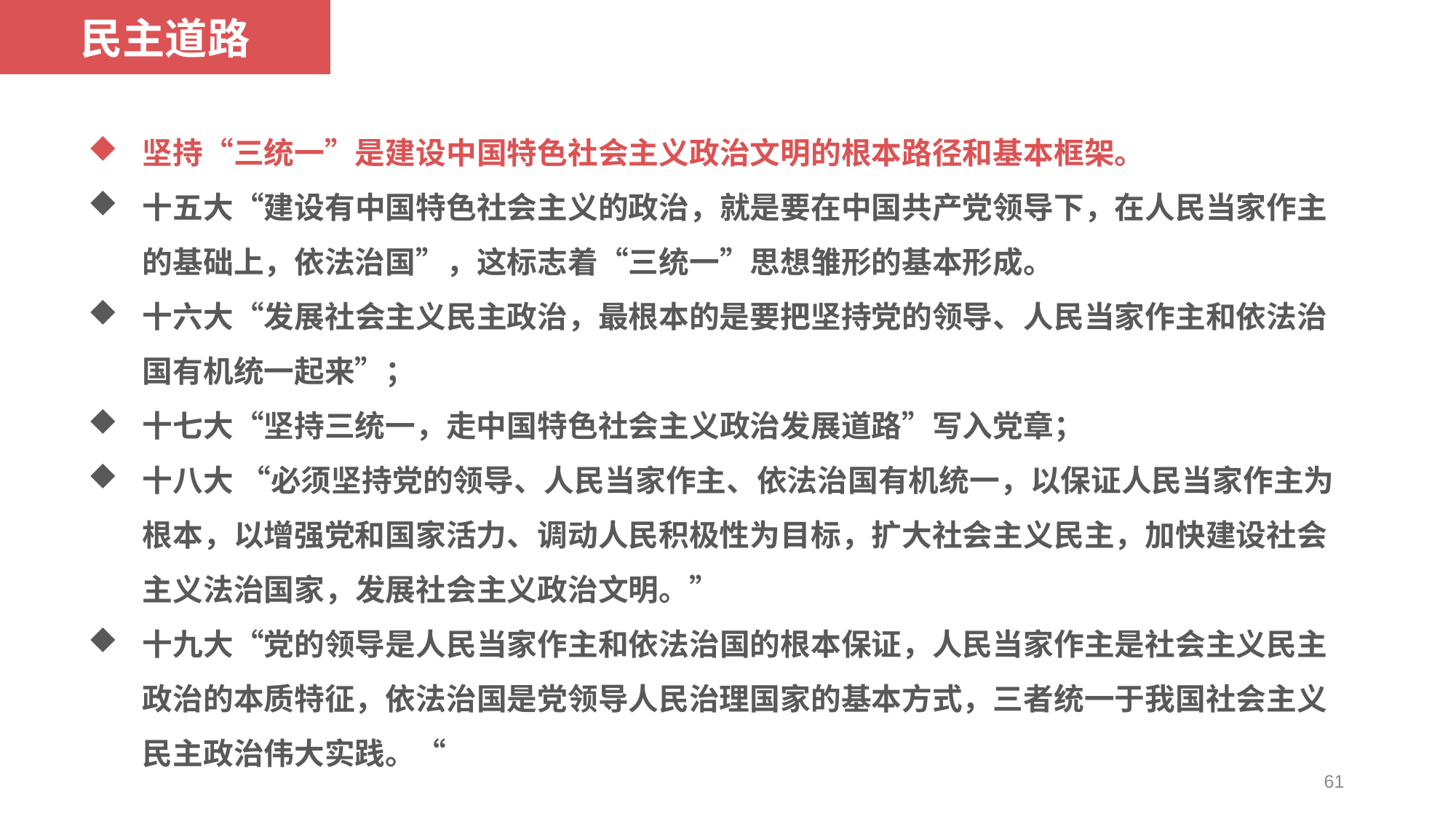

民主道路
坚持“三统一”是建设中国特色社会主义政治文明的根本路径和基本框架。
十五大“建设有中国特色社会主义的政治，就是要在中国共产党领导下，在人民当家作主的基础上，依法治国”，这标志着“三统一”思想雏形的基本形成。
十六大“发展社会主义民主政治，最根本的是要把坚持党的领导、人民当家作主和依法治国有机统一起来”；
十七大“坚持三统一，走中国特色社会主义政治发展道路”写入党章；
十八大 “必须坚持党的领导、人民当家作主、依法治国有机统一，以保证人民当家作主为根本，以增强党和国家活力、调动人民积极性为目标，扩大社会主义民主，加快建设社会主义法治国家，发展社会主义政治文明。”
十九大“党的领导是人民当家作主和依法治国的根本保证，人民当家作主是社会主义民主政治的本质特征，依法治国是党领导人民治理国家的基本方式，三者统一于我国社会主义民主政治伟大实践。“
民主道路
民主观念
民主制度
改革什么？
培育什么？
建构什么？
坚持什么？
借鉴什么？
61